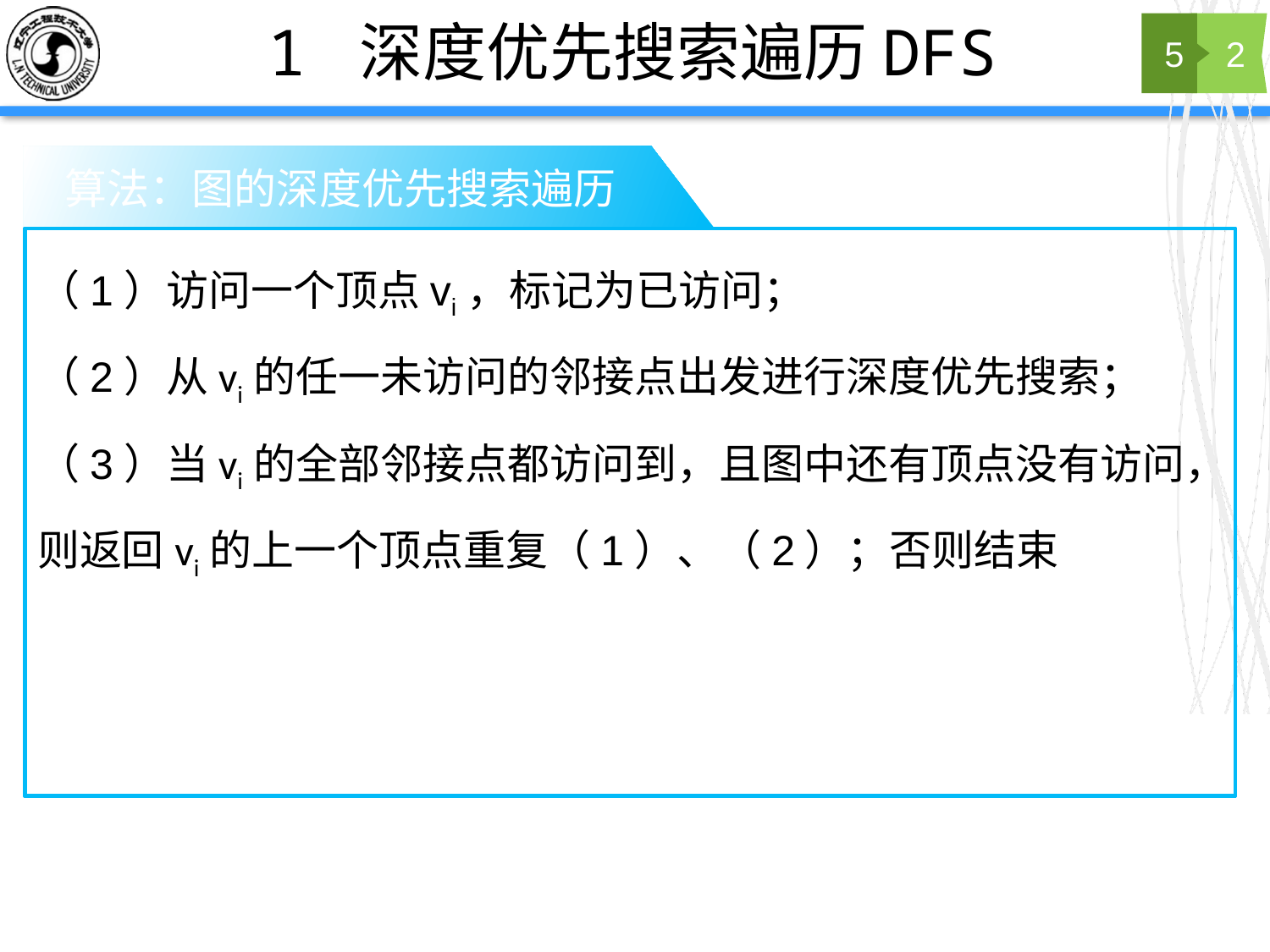

# 1 深度优先搜索遍历DFS
5
2
  算法：图的深度优先搜索遍历
（1）访问一个顶点vi，标记为已访问；
（2）从vi的任一未访问的邻接点出发进行深度优先搜索；
（3）当vi的全部邻接点都访问到，且图中还有顶点没有访问，则返回vi的上一个顶点重复（1）、（2）；否则结束